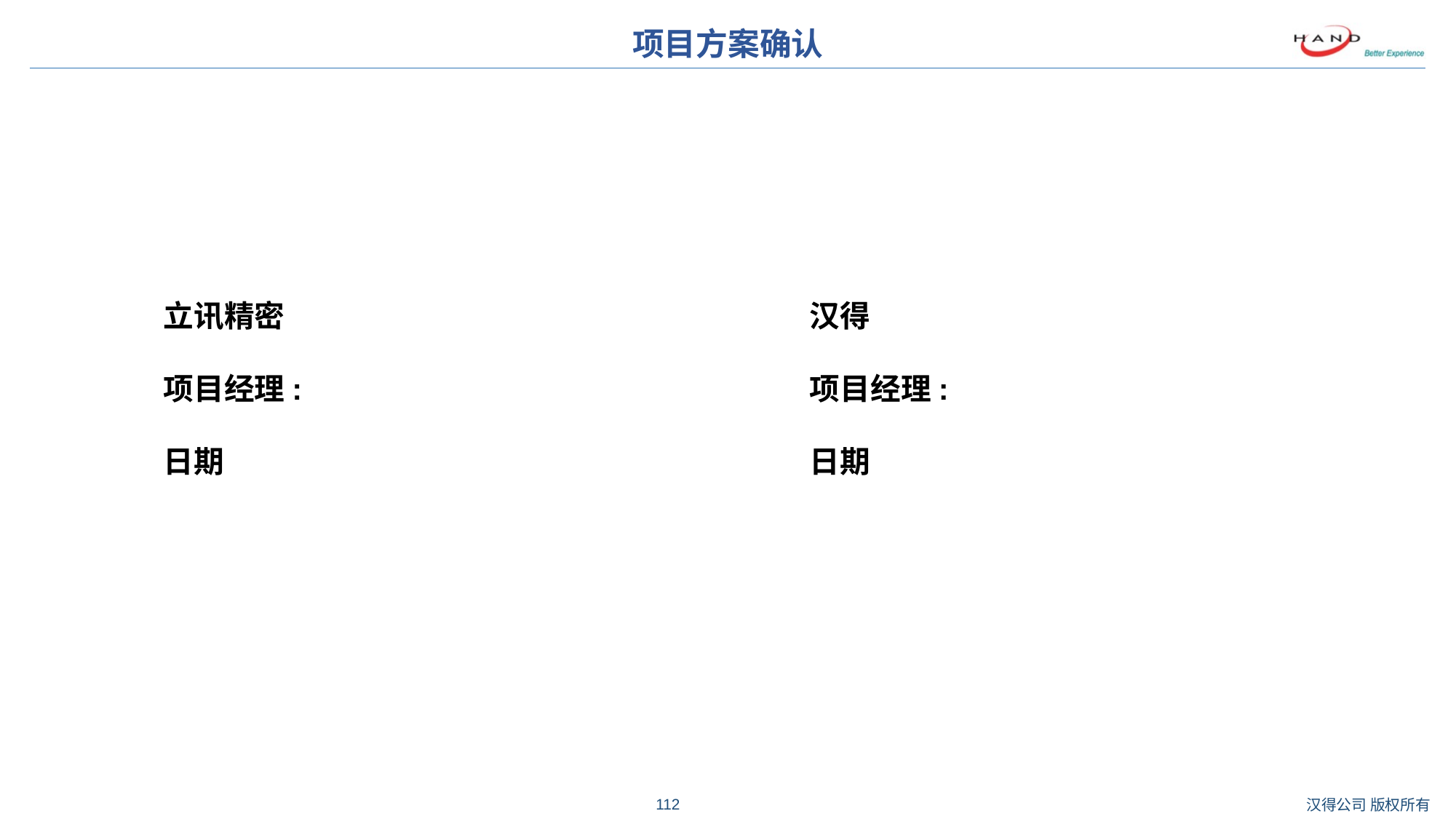

项目方案确认
立讯精密

项目经理:

日期
汉得

项目经理:

日期